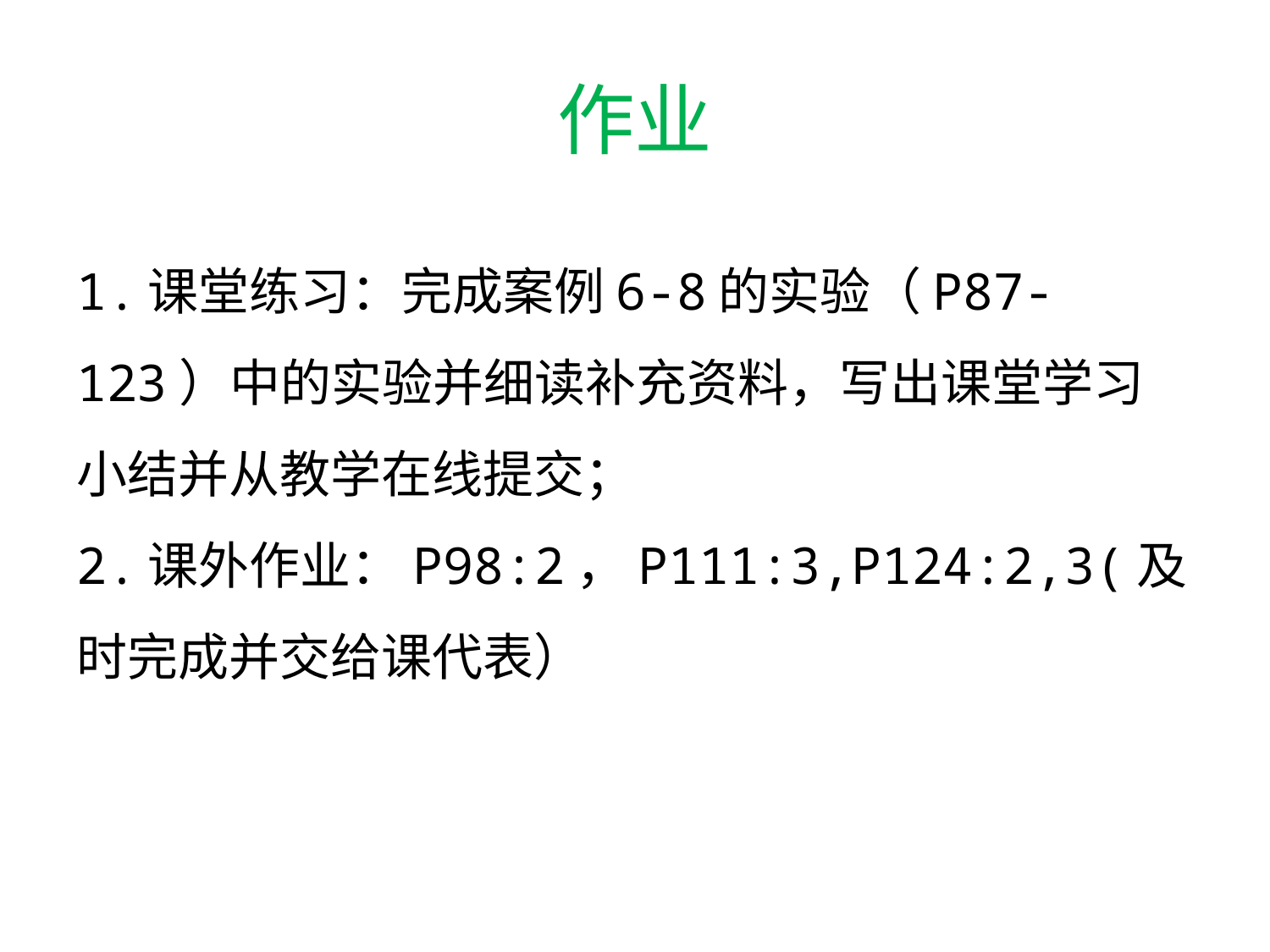

# 作业
1.课堂练习：完成案例6-8的实验（P87-123）中的实验并细读补充资料，写出课堂学习小结并从教学在线提交；
2.课外作业：P98:2，P111:3,P124:2,3(及时完成并交给课代表）